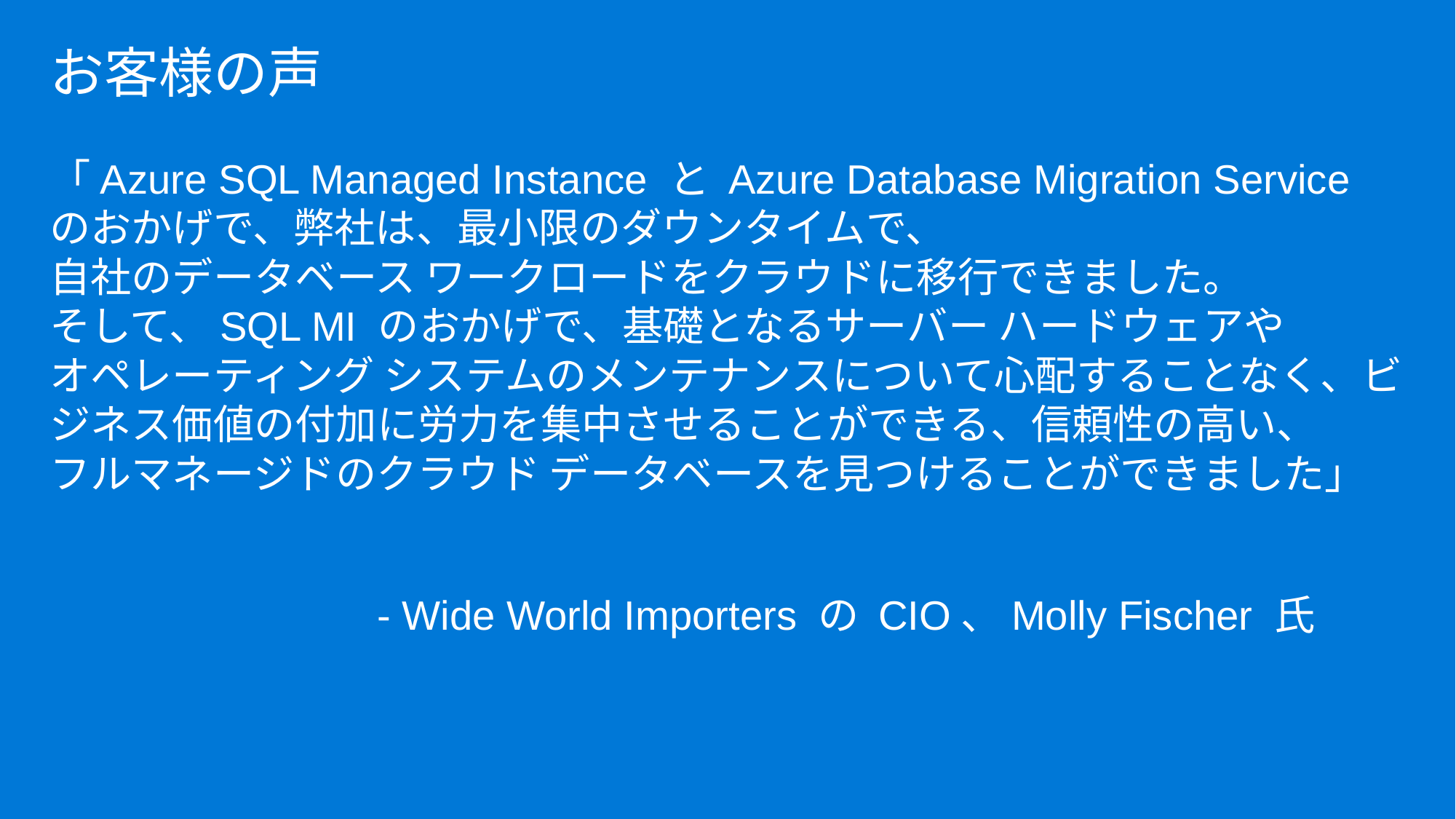

# お客様の声
「Azure SQL Managed Instance と Azure Database Migration Service のおかげで、弊社は、最小限のダウンタイムで、
自社のデータベース ワークロードをクラウドに移行できました。
そして、SQL MI のおかげで、基礎となるサーバー ハードウェアや
オペレーティング システムのメンテナンスについて心配することなく、ビジネス価値の付加に労力を集中させることができる、信頼性の高い、
フルマネージドのクラウド データベースを見つけることができました」

			- Wide World Importers の CIO、Molly Fischer 氏